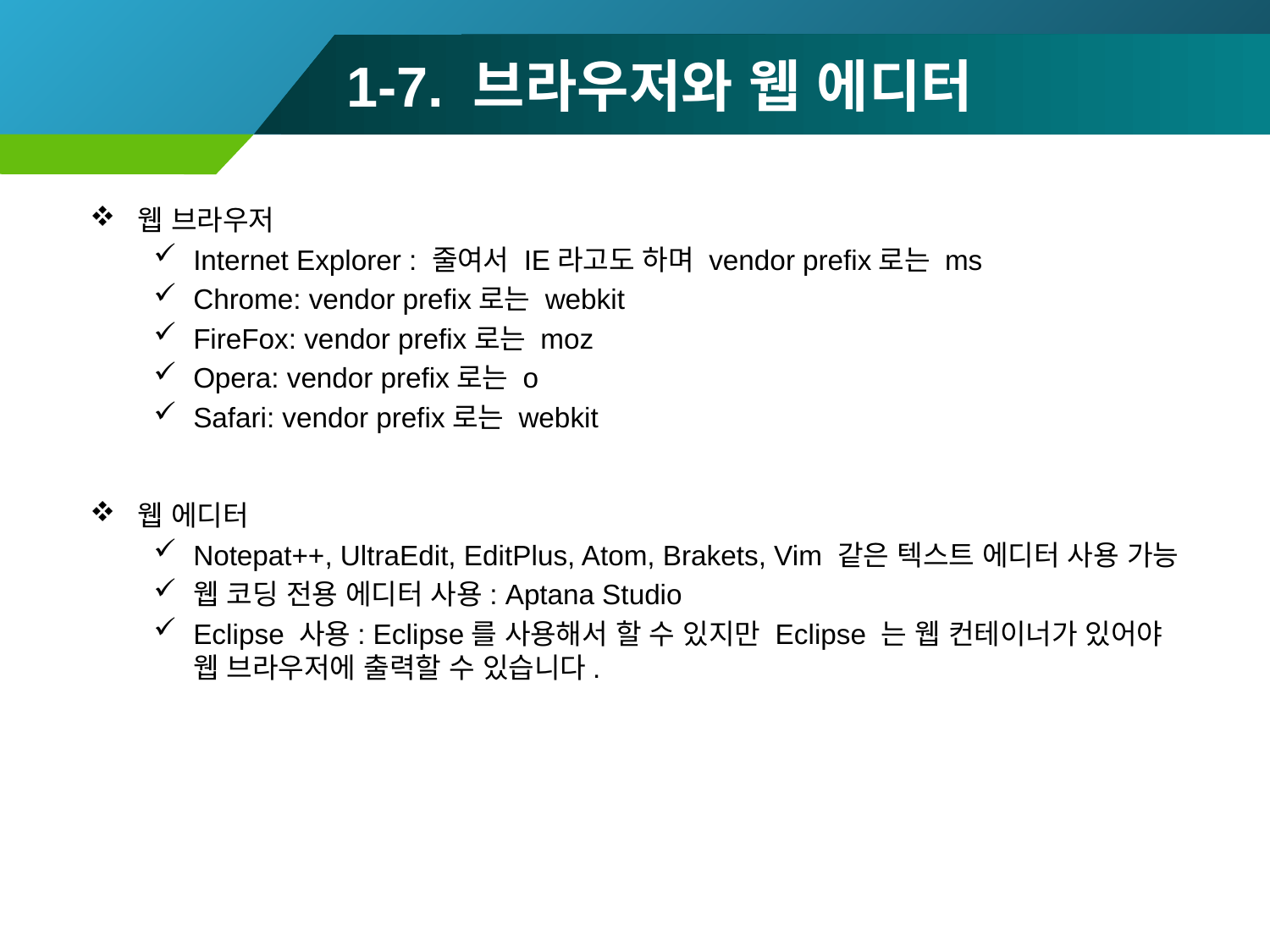

# 1-7. 브라우저와 웹 에디터
웹 브라우저
Internet Explorer : 줄여서 IE라고도 하며 vendor prefix로는 ms
Chrome: vendor prefix로는 webkit
FireFox: vendor prefix로는 moz
Opera: vendor prefix로는 o
Safari: vendor prefix로는 webkit

웹 에디터
Notepat++, UltraEdit, EditPlus, Atom, Brakets, Vim 같은 텍스트 에디터 사용 가능
웹 코딩 전용 에디터 사용: Aptana Studio
Eclipse 사용: Eclipse를 사용해서 할 수 있지만 Eclipse 는 웹 컨테이너가 있어야 웹 브라우저에 출력할 수 있습니다.